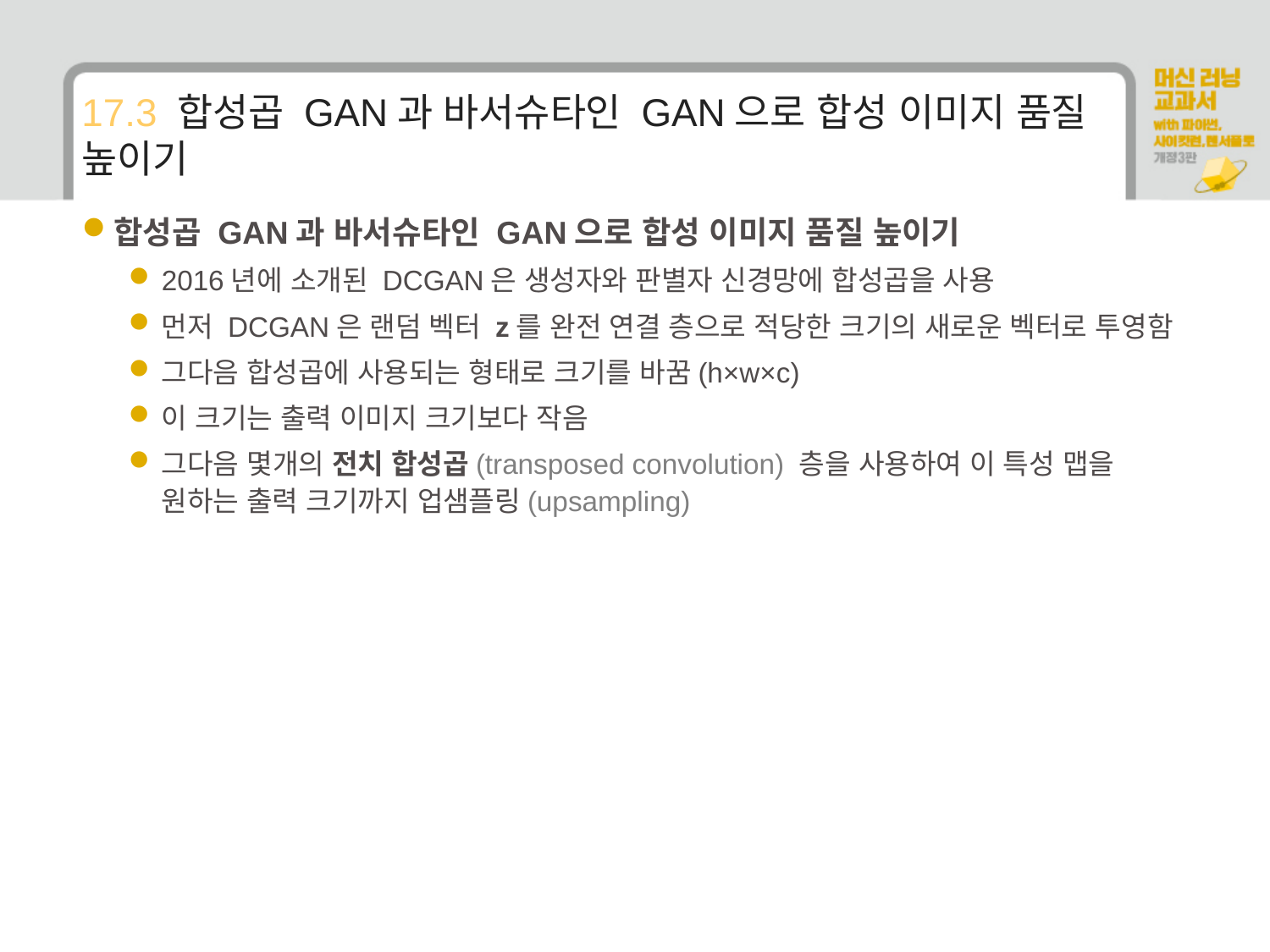

# 17.3 합성곱 GAN과 바서슈타인 GAN으로 합성 이미지 품질 높이기
합성곱 GAN과 바서슈타인 GAN으로 합성 이미지 품질 높이기
2016년에 소개된 DCGAN은 생성자와 판별자 신경망에 합성곱을 사용
먼저 DCGAN은 랜덤 벡터 z를 완전 연결 층으로 적당한 크기의 새로운 벡터로 투영함
그다음 합성곱에 사용되는 형태로 크기를 바꿈(h×w×c)
이 크기는 출력 이미지 크기보다 작음
그다음 몇개의 전치 합성곱(transposed convolution) 층을 사용하여 이 특성 맵을 원하는 출력 크기까지 업샘플링(upsampling)